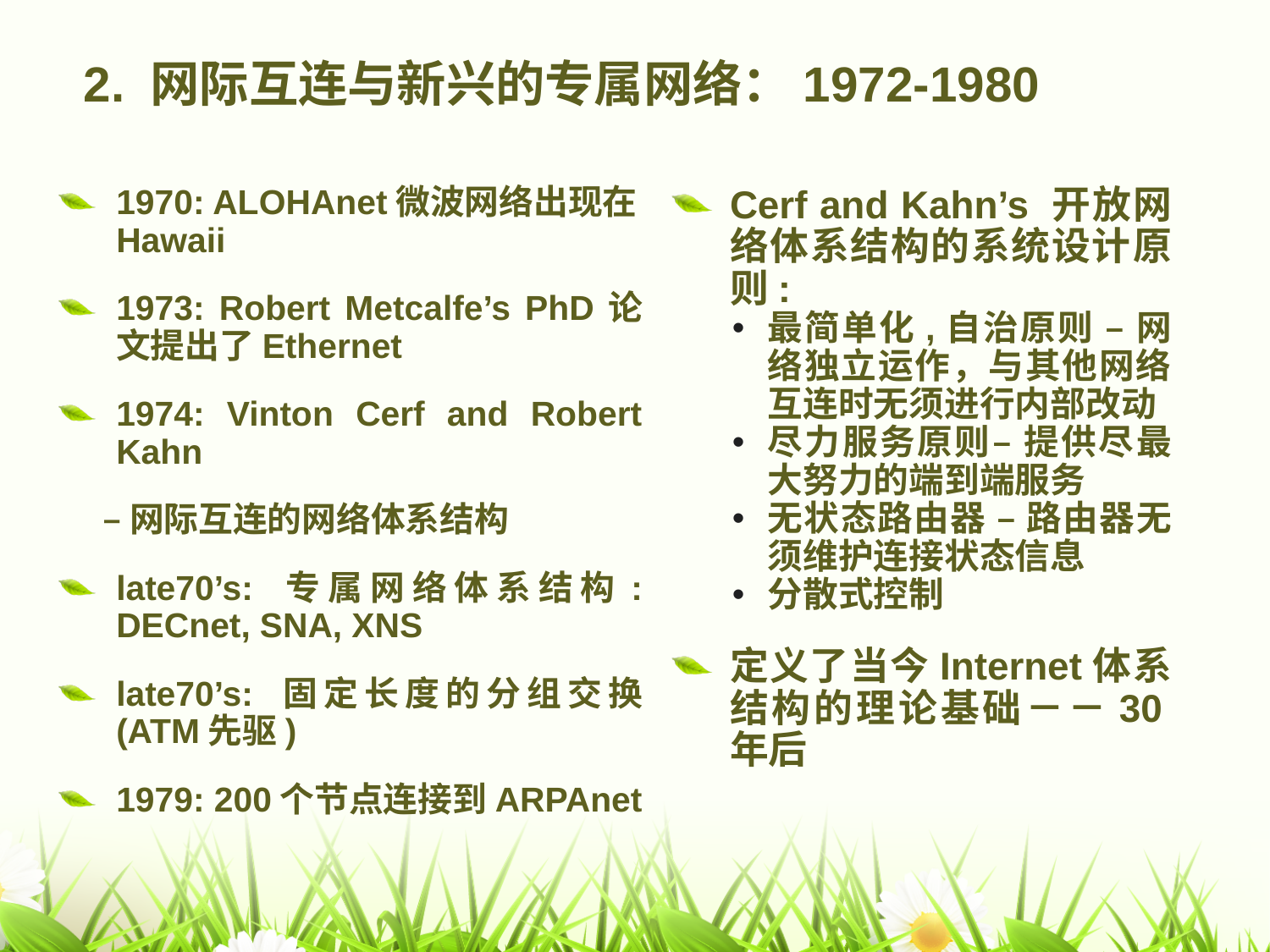

# 2. 网际互连与新兴的专属网络：1972-1980
1970: ALOHAnet微波网络出现在Hawaii
1973: Robert Metcalfe’s PhD论文提出了Ethernet
1974: Vinton Cerf and Robert Kahn
      –网际互连的网络体系结构
late70’s: 专属网络体系结构: DECnet, SNA, XNS
late70’s: 固定长度的分组交换 (ATM先驱)
1979: 200个节点连接到ARPAnet
Cerf and Kahn’s 开放网络体系结构的系统设计原则:
最简单化,自治原则 – 网络独立运作，与其他网络互连时无须进行内部改动
尽力服务原则– 提供尽最大努力的端到端服务
无状态路由器 – 路由器无须维护连接状态信息
分散式控制
定义了当今Internet体系结构的理论基础－－30年后